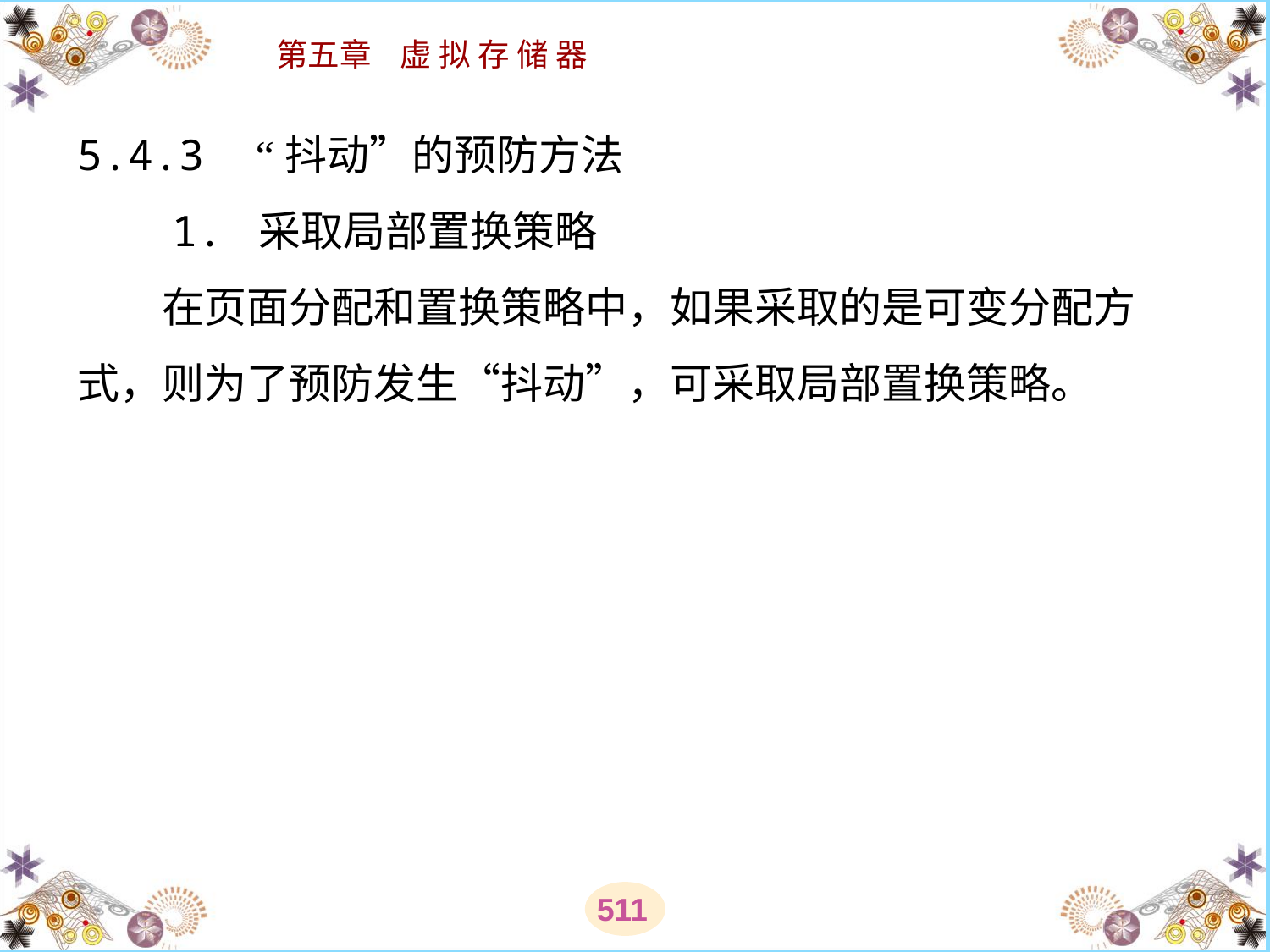

# 5.4.3  “抖动”的预防方法 　　1. 采取局部置换策略 　　在页面分配和置换策略中，如果采取的是可变分配方式，则为了预防发生“抖动”，可采取局部置换策略。